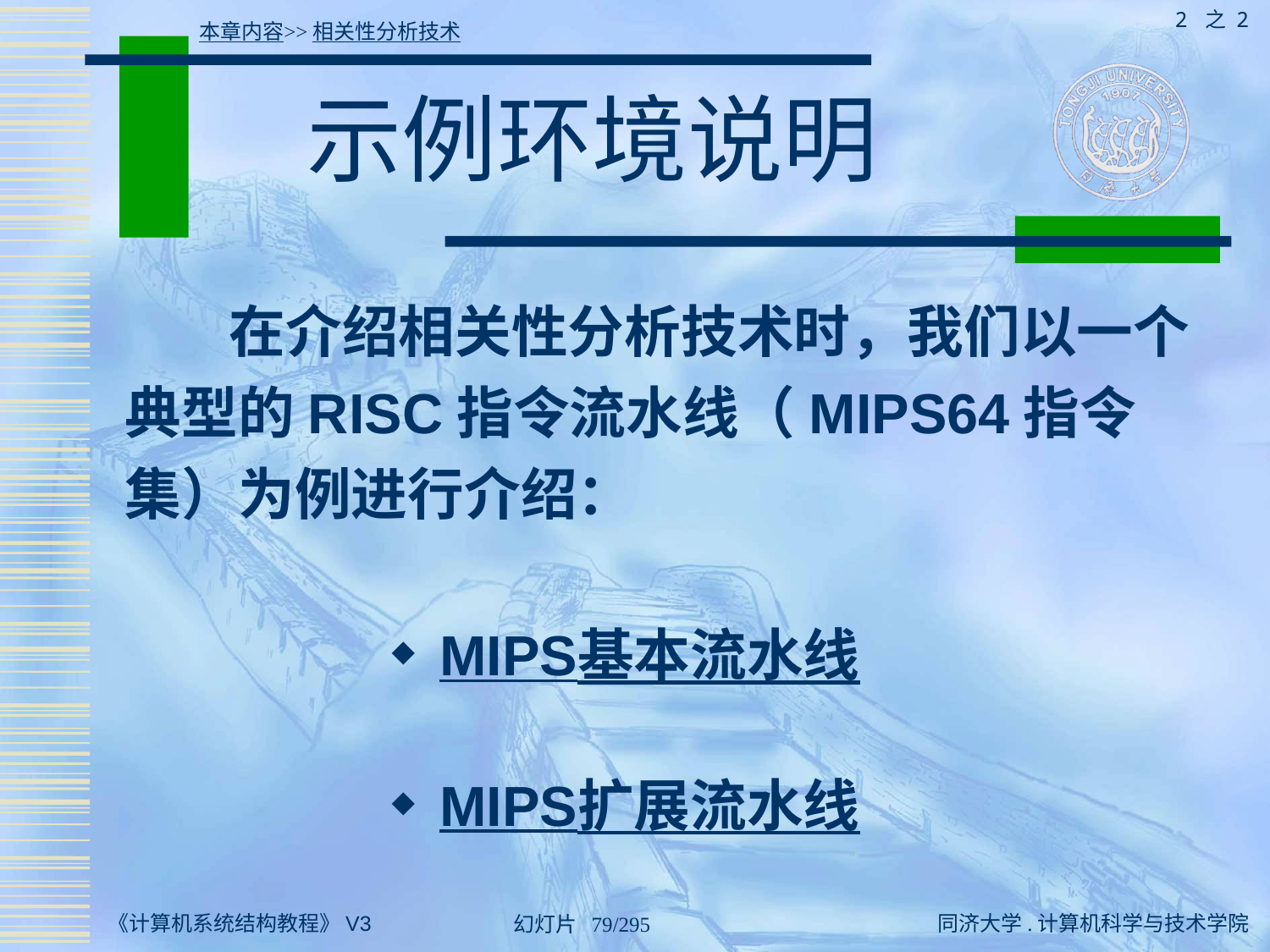

2 之 2
本章内容>>相关性分析技术
# 示例环境说明
       在介绍相关性分析技术时，我们以一个典型的RISC指令流水线（MIPS64指令集）为例进行介绍：
MIPS基本流水线
MIPS扩展流水线